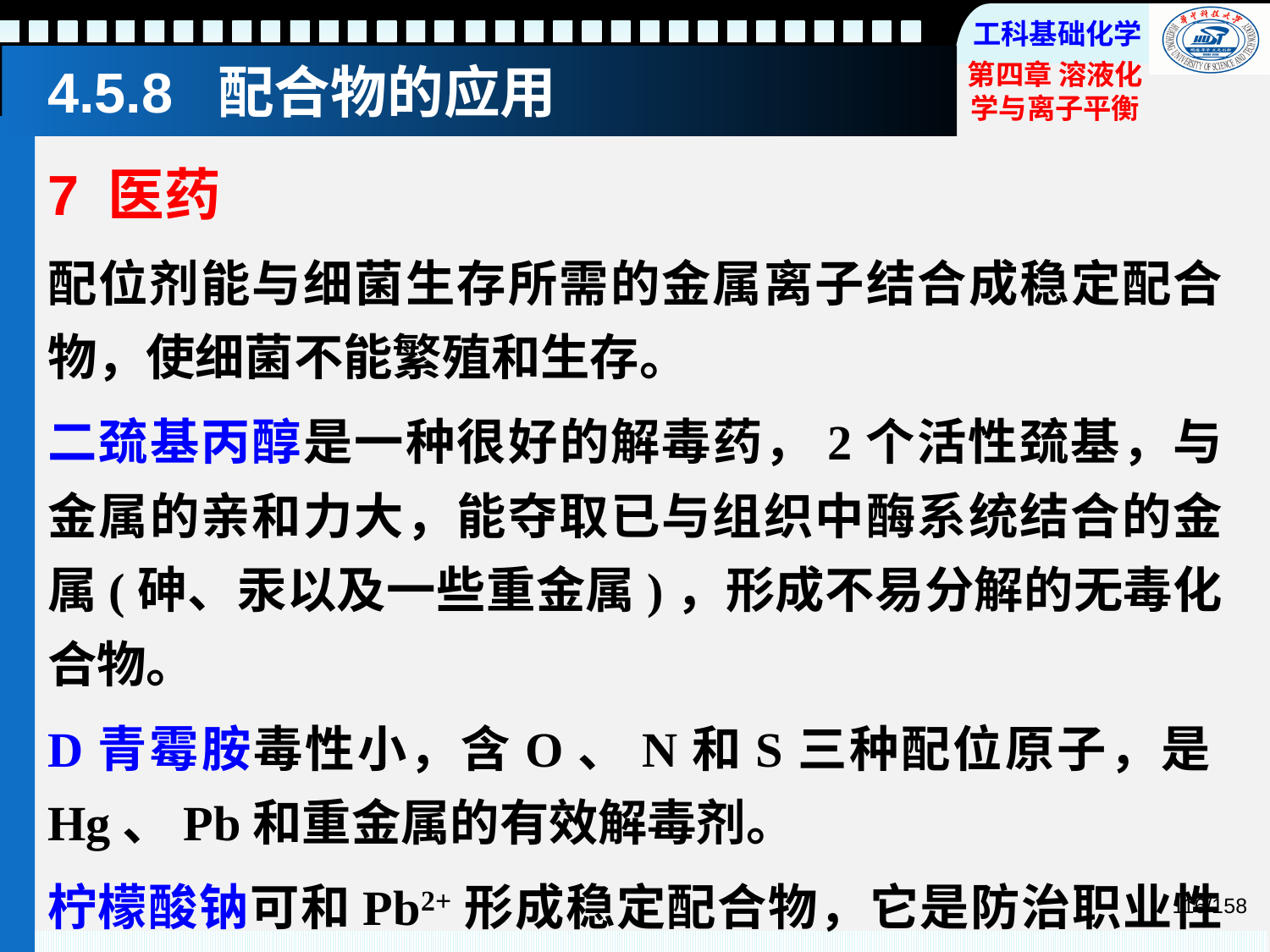

# 4.5.8  配合物的应用
7 医药
配位剂能与细菌生存所需的金属离子结合成稳定配合物，使细菌不能繁殖和生存。
二巯基丙醇是一种很好的解毒药，2个活性巯基，与金属的亲和力大，能夺取已与组织中酶系统结合的金属(砷、汞以及一些重金属)，形成不易分解的无毒化合物。
D青霉胺毒性小，含O、N和S三种配位原子，是Hg、Pb和重金属的有效解毒剂。
柠檬酸钠可和Pb2+形成稳定配合物，它是防治职业性铅中毒的有效药物。